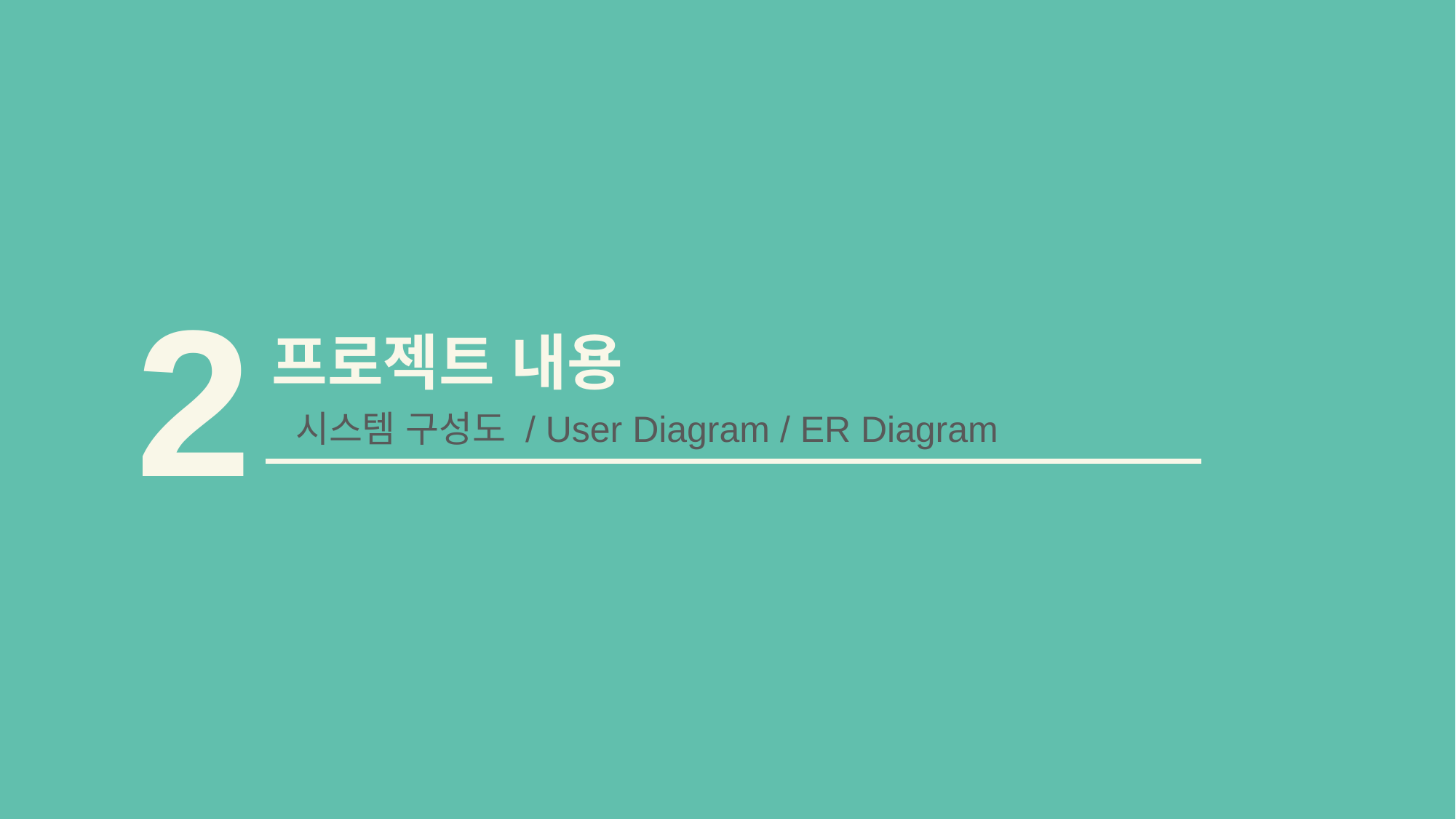

2
프로젝트 내용
시스템 구성도 / User Diagram / ER Diagram